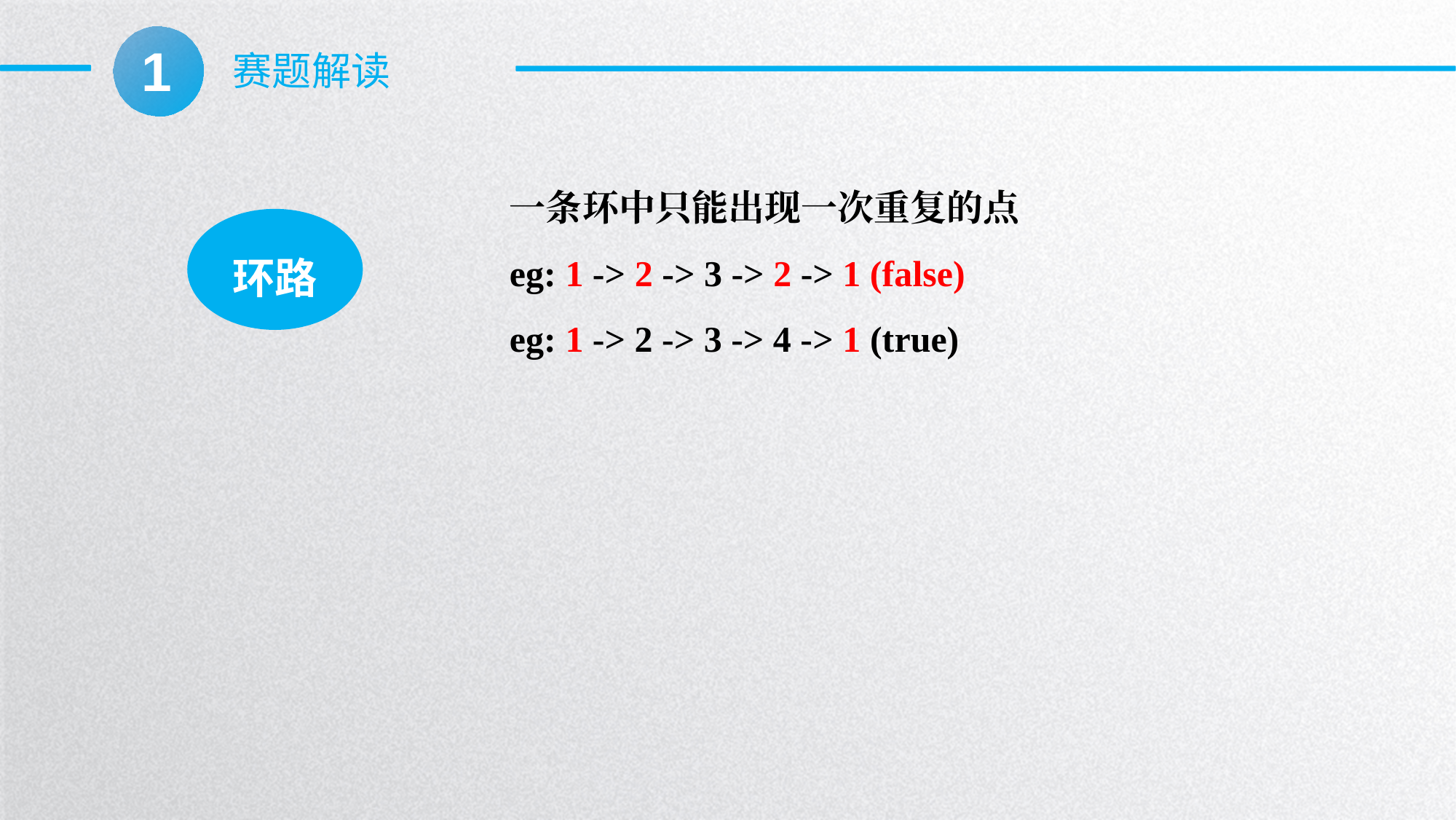

1
赛题解读

一条环中只能出现一次重复的点
eg: 1 -> 2 -> 3 -> 2 -> 1 (false)
eg: 1 -> 2 -> 3 -> 4 -> 1 (true)
环路